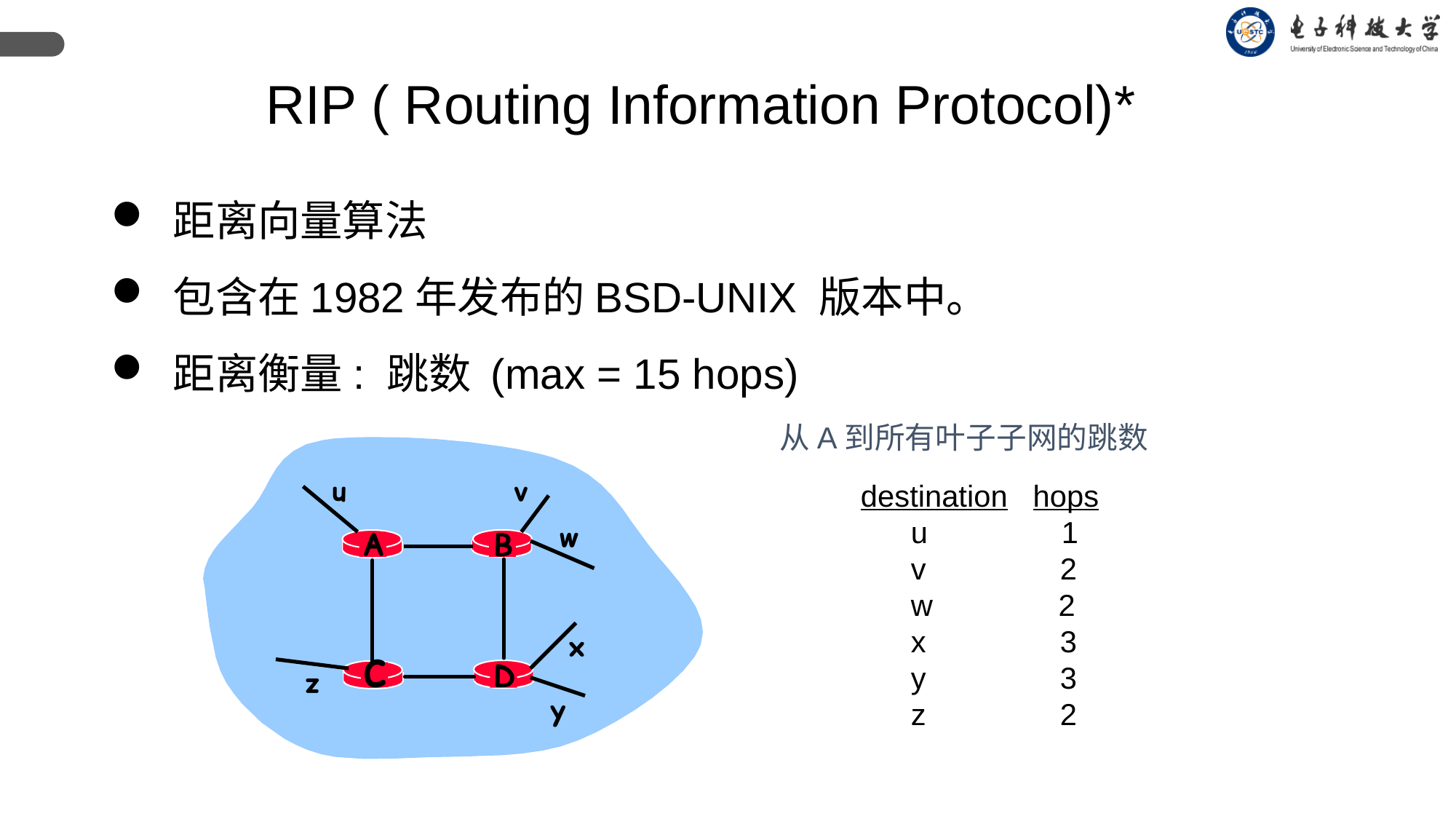

RIP ( Routing Information Protocol)*
 距离向量算法
 包含在1982年发布的BSD-UNIX 版本中。
 距离衡量: 跳数 (max = 15 hops)

从A到所有叶子子网的跳数

u
v

w
A

B

x
C

D

z

y
destination   hops
      u                1
      v                2
      w               2
      x                3
      y                3
      z                2

destination   hops
      u                1
      v                2
      w               2
      x                3
      y                3
      z                2